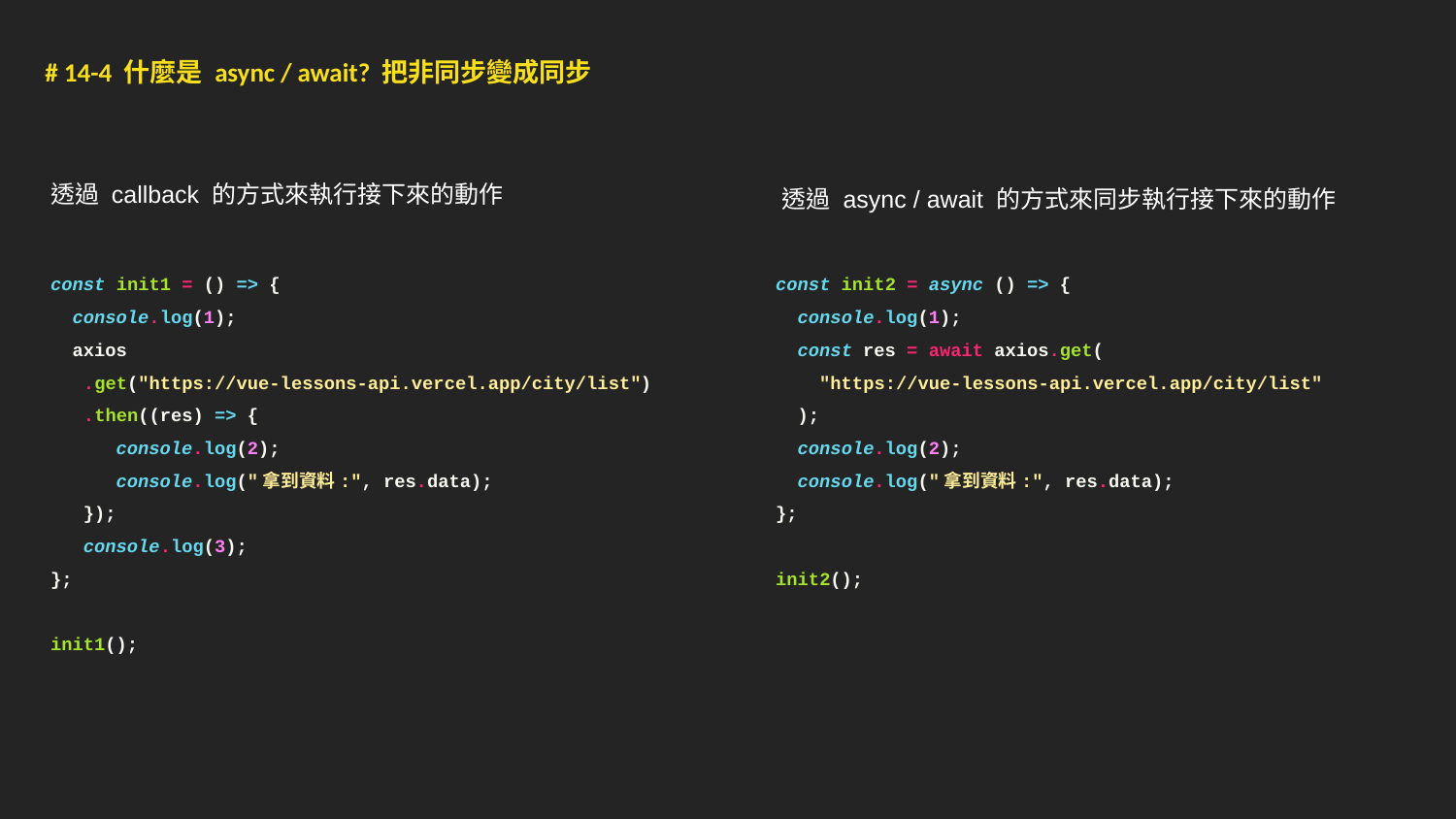

# 14-4 什麼是 async / await? 把非同步變成同步
透過 callback 的方式來執行接下來的動作
透過 async / await 的方式來同步執行接下來的動作
const init1 = () => {
  console.log(1);
  axios
   .get("https://vue-lessons-api.vercel.app/city/list")
   .then((res) => {
      console.log(2);
      console.log("拿到資料:", res.data);
   });
   console.log(3);
};

init1();
const init2 = async () => {
  console.log(1);
  const res = await axios.get(
    "https://vue-lessons-api.vercel.app/city/list"
  );
  console.log(2);
  console.log("拿到資料:", res.data);
};

init2();